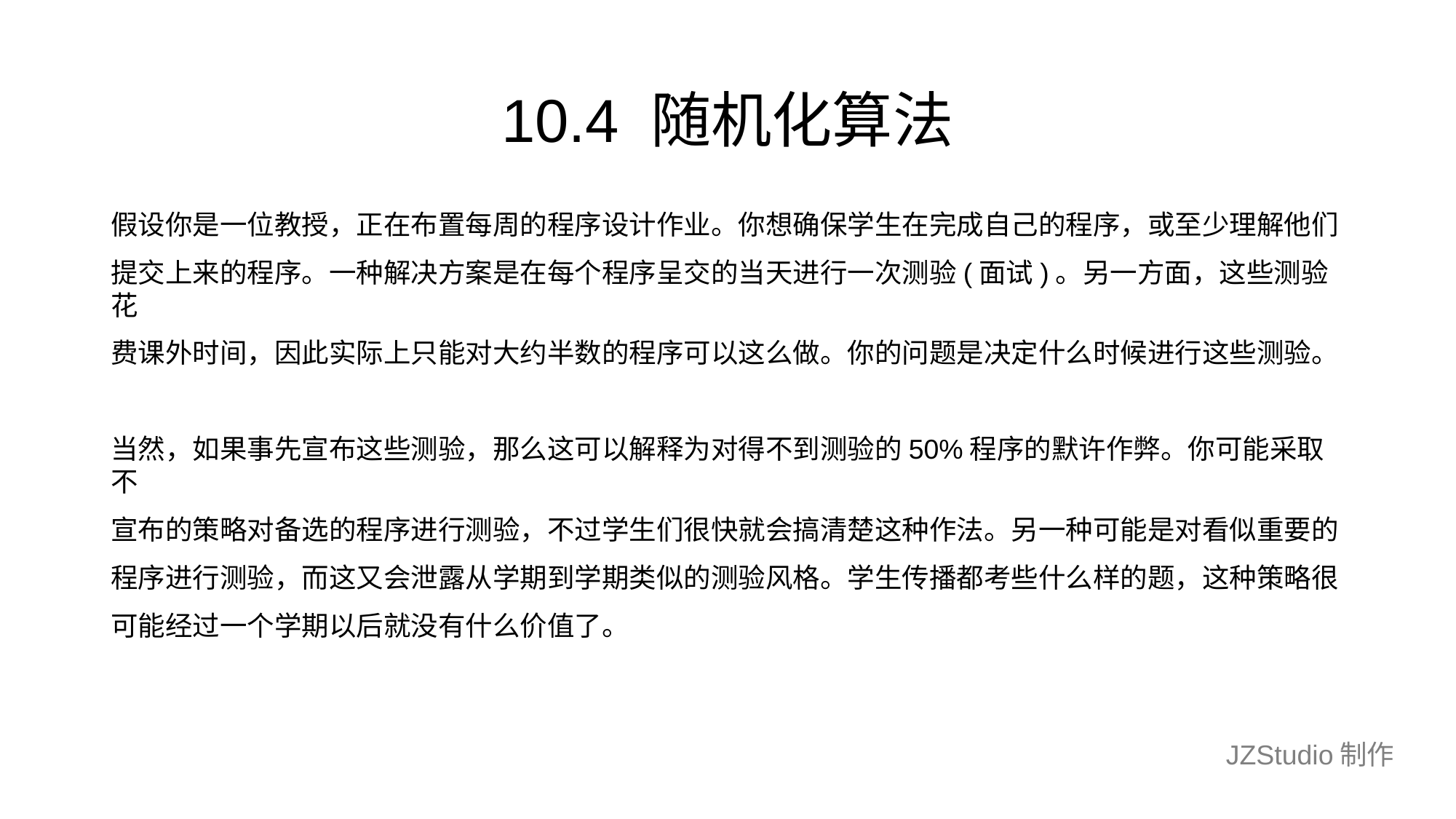

# 10.4 随机化算法
假设你是一位教授，正在布置每周的程序设计作业。你想确保学生在完成自己的程序，或至少理解他们
提交上来的程序。一种解决方案是在每个程序呈交的当天进行一次测验(面试)。另一方面，这些测验花
费课外时间，因此实际上只能对大约半数的程序可以这么做。你的问题是决定什么时候进行这些测验。

当然，如果事先宣布这些测验，那么这可以解释为对得不到测验的50%程序的默许作弊。你可能采取不
宣布的策略对备选的程序进行测验，不过学生们很快就会搞清楚这种作法。另一种可能是对看似重要的
程序进行测验，而这又会泄露从学期到学期类似的测验风格。学生传播都考些什么样的题，这种策略很
可能经过一个学期以后就没有什么价值了。